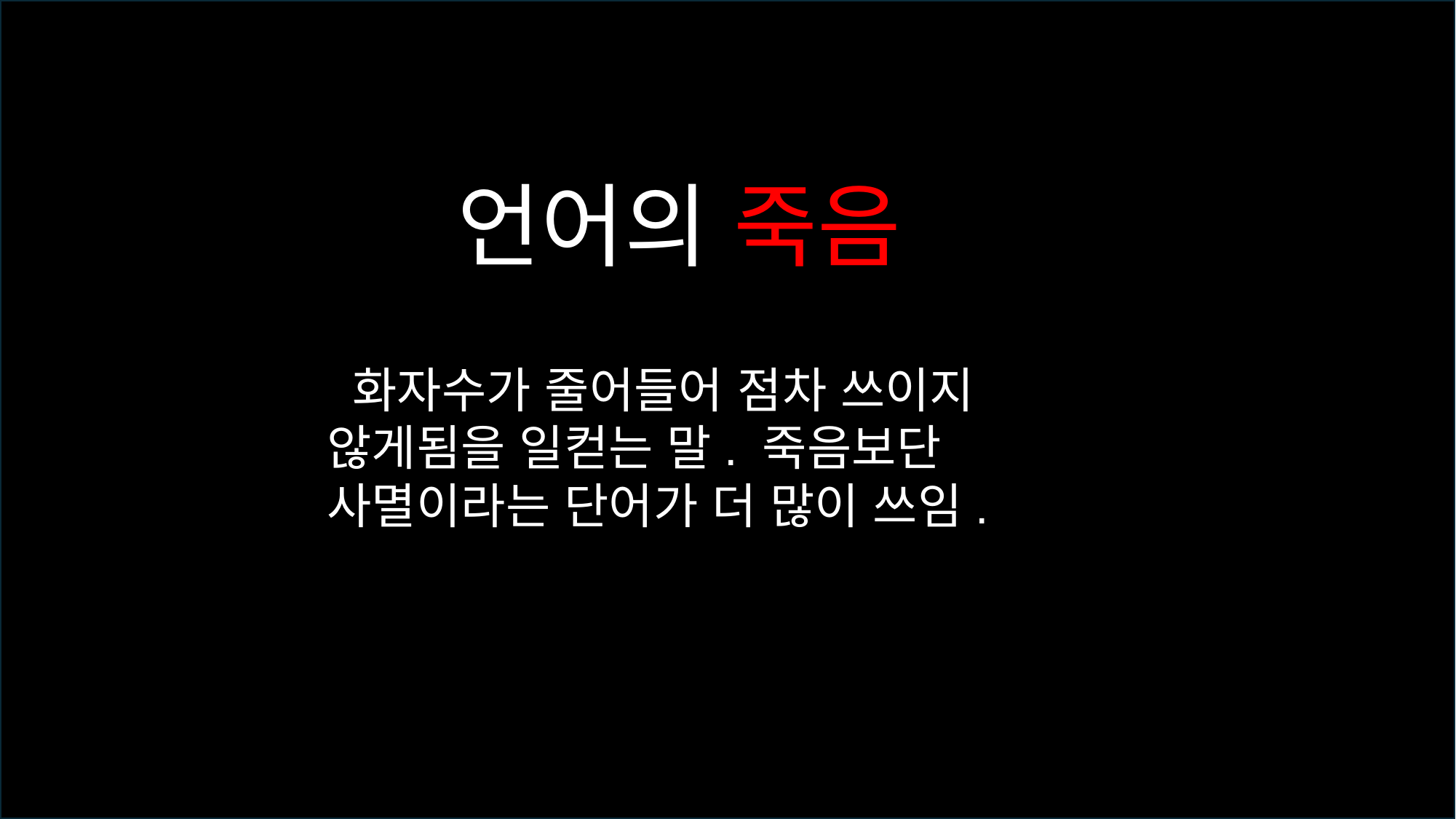

언어의 죽음
 화자수가 줄어들어 점차 쓰이지 않게됨을 일컫는 말. 죽음보단 사멸이라는 단어가 더 많이 쓰임.